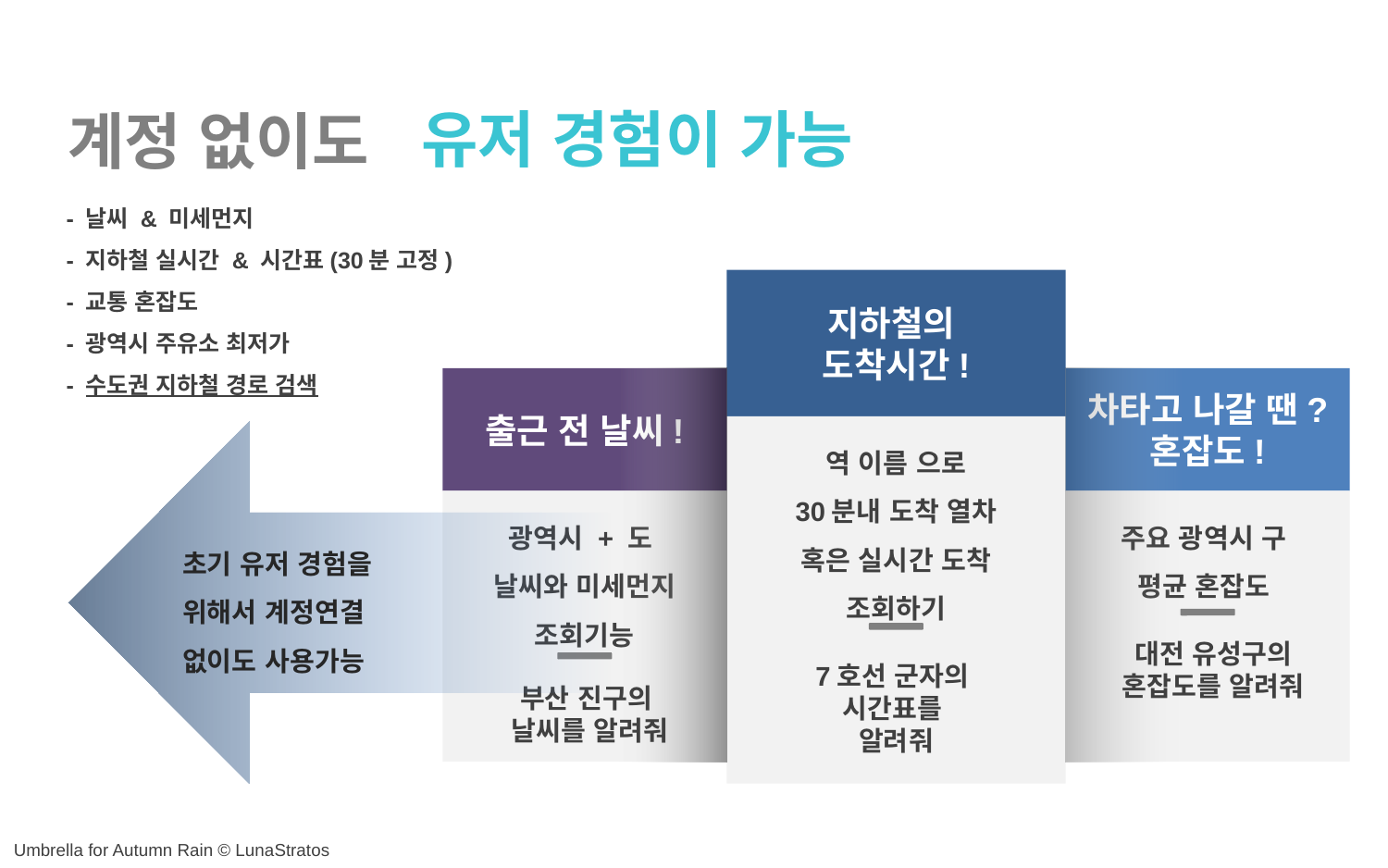

유저 경험이 가능
계정 없이도
 - 날씨 & 미세먼지
 - 지하철 실시간 & 시간표(30분 고정)
 - 교통 혼잡도
 - 광역시 주유소 최저가
 - 수도권 지하철 경로 검색
지하철의
도착시간!
역 이름 으로
30분내 도착 열차
혹은 실시간 도착
조회하기

7호선 군자의
시간표를
알려줘
출근 전 날씨!
광역시 + 도
날씨와 미세먼지
조회기능

부산 진구의
날씨를 알려줘
차타고 나갈 땐?
혼잡도!
주요 광역시 구
평균 혼잡도

대전 유성구의
혼잡도를 알려줘

초기 유저 경험을
위해서 계정연결
없이도 사용가능
Umbrella for Autumn Rain © LunaStratos